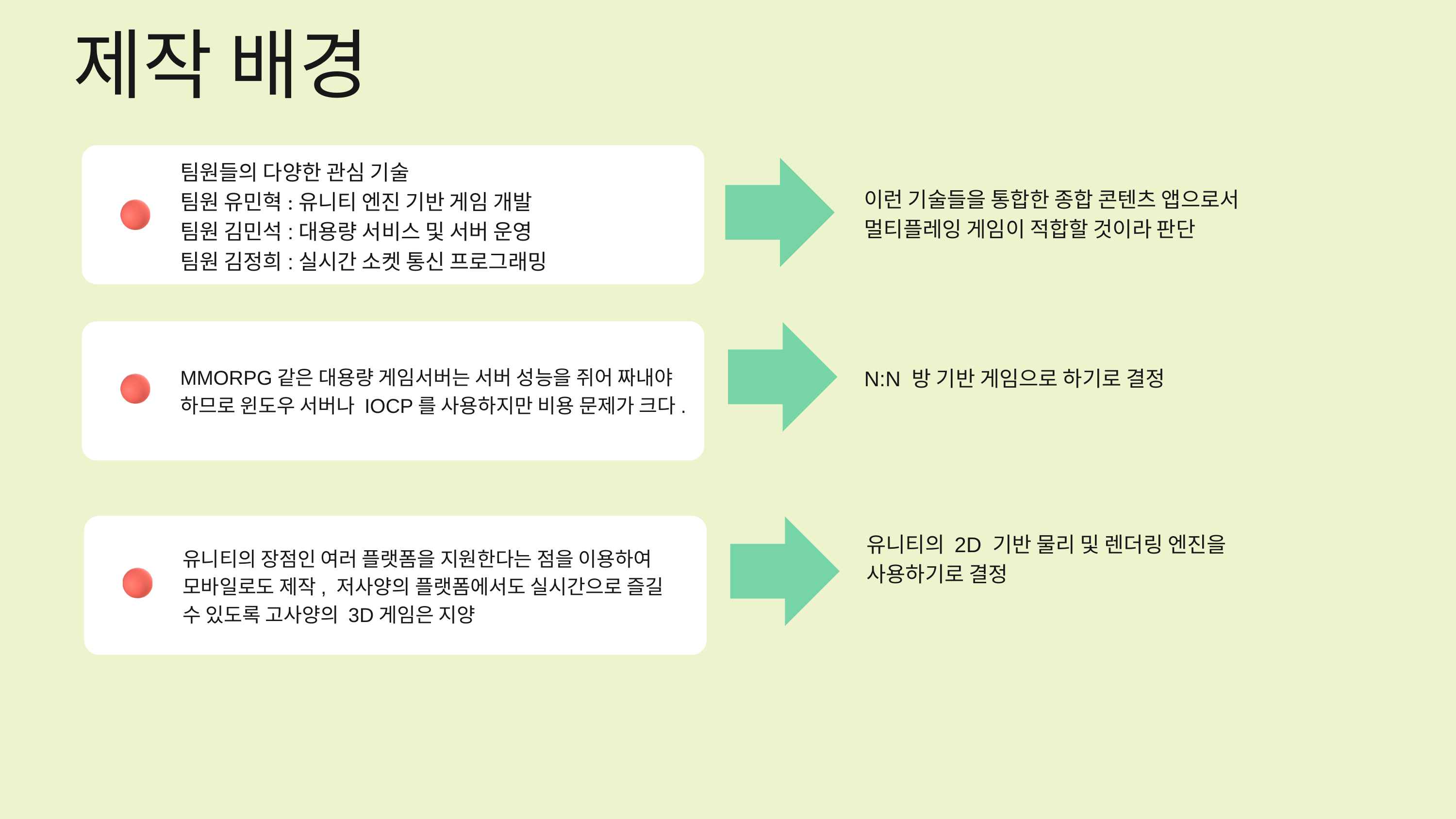

제작 배경

팀원들의 다양한 관심 기술
팀원 유민혁:유니티 엔진 기반 게임 개발
팀원 김민석:대용량 서비스 및 서버 운영
팀원 김정희:실시간 소켓 통신 프로그래밍

이런 기술들을 통합한 종합 콘텐츠 앱으로서
멀티플레잉 게임이 적합할 것이라 판단

MMORPG같은 대용량 게임서버는 서버 성능을 쥐어 짜내야 하므로 윈도우 서버나 IOCP를 사용하지만 비용 문제가 크다.
N:N 방 기반 게임으로 하기로 결정

유니티의 2D 기반 물리 및 렌더링 엔진을 사용하기로 결정

유니티의 장점인 여러 플랫폼을 지원한다는 점을 이용하여 모바일로도 제작, 저사양의 플랫폼에서도 실시간으로 즐길 수 있도록 고사양의 3D게임은 지양